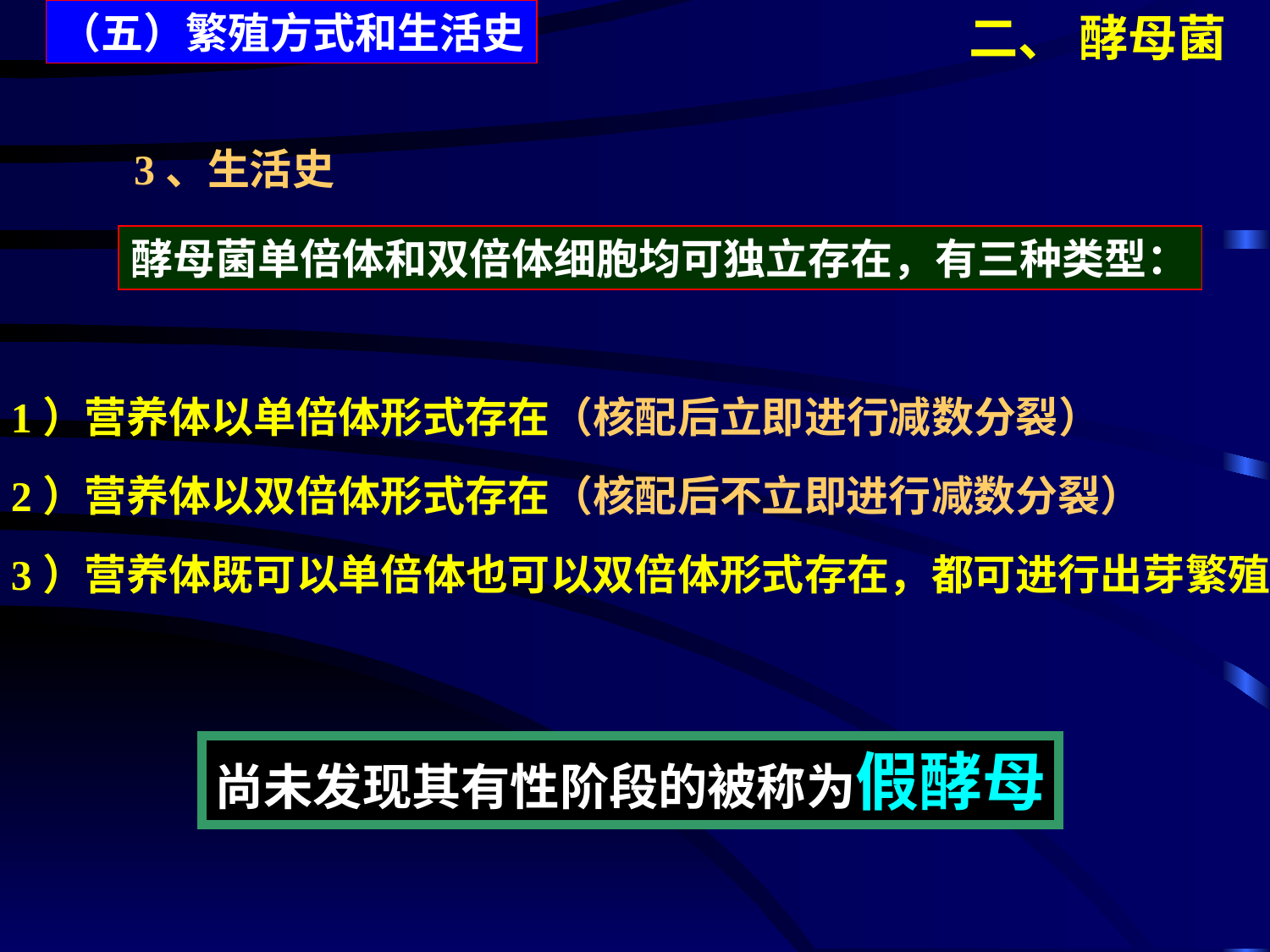

（五）繁殖方式和生活史
二、 酵母菌
3、生活史
酵母菌单倍体和双倍体细胞均可独立存在，有三种类型：
1）营养体以单倍体形式存在（核配后立即进行减数分裂）
2）营养体以双倍体形式存在（核配后不立即进行减数分裂）
3）营养体既可以单倍体也可以双倍体形式存在，都可进行出芽繁殖。
尚未发现其有性阶段的被称为假酵母